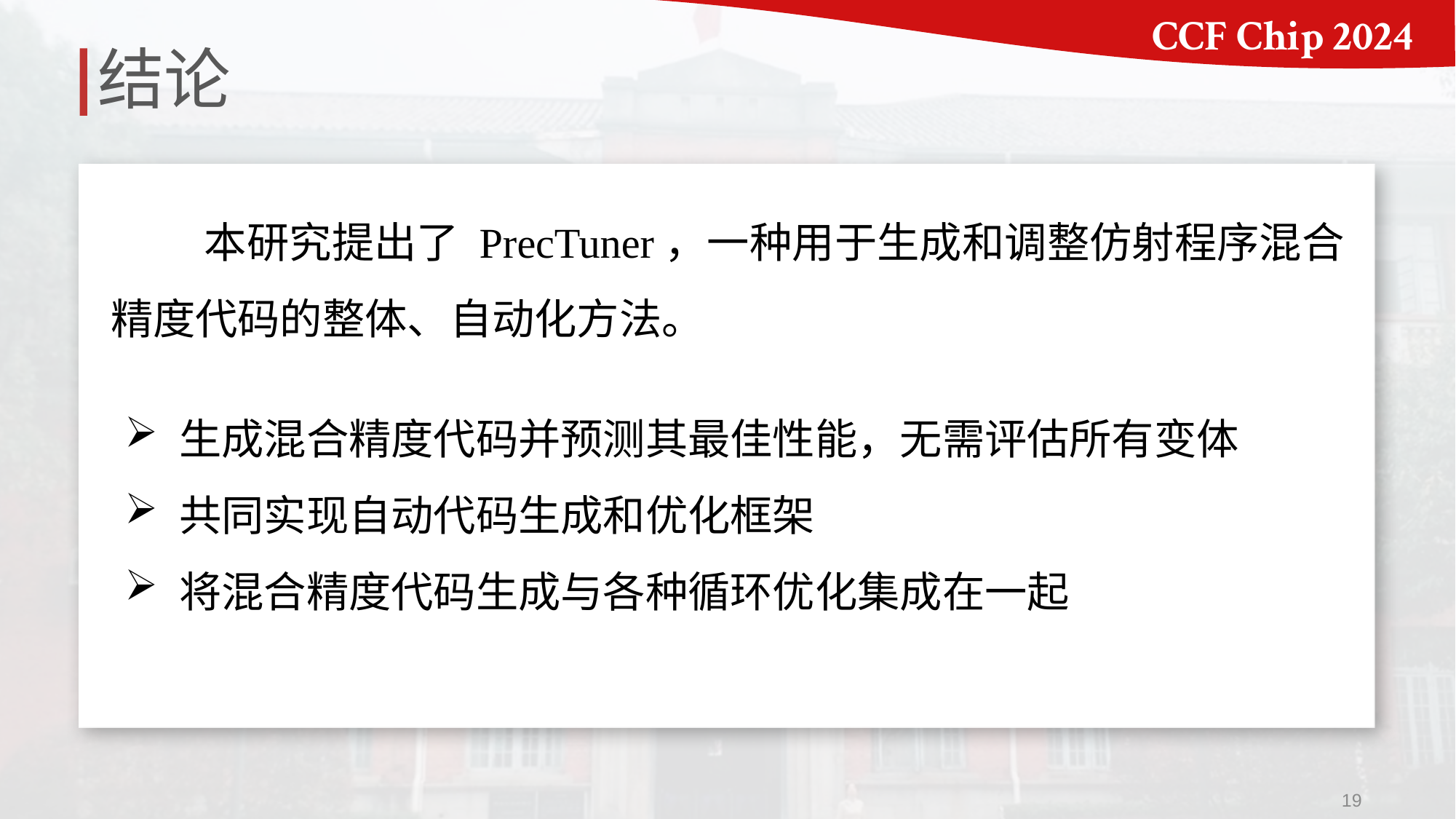

# 结论
   本研究提出了 PrecTuner，一种用于生成和调整仿射程序混合精度代码的整体、自动化方法。
生成混合精度代码并预测其最佳性能，无需评估所有变体
共同实现自动代码生成和优化框架
将混合精度代码生成与各种循环优化集成在一起